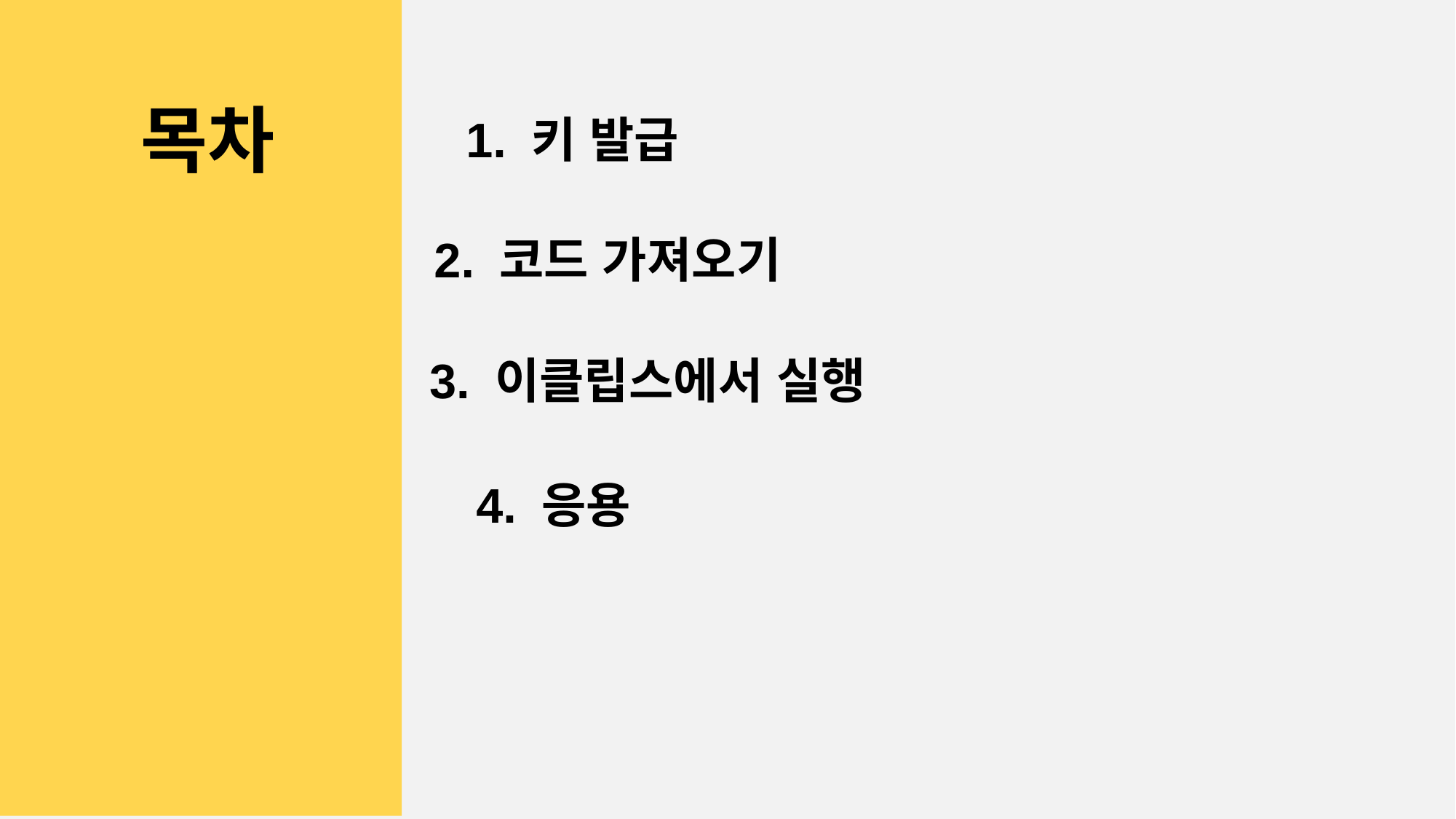

목차
1. 키 발급
2. 코드 가져오기
3. 이클립스에서 실행
4. 응용